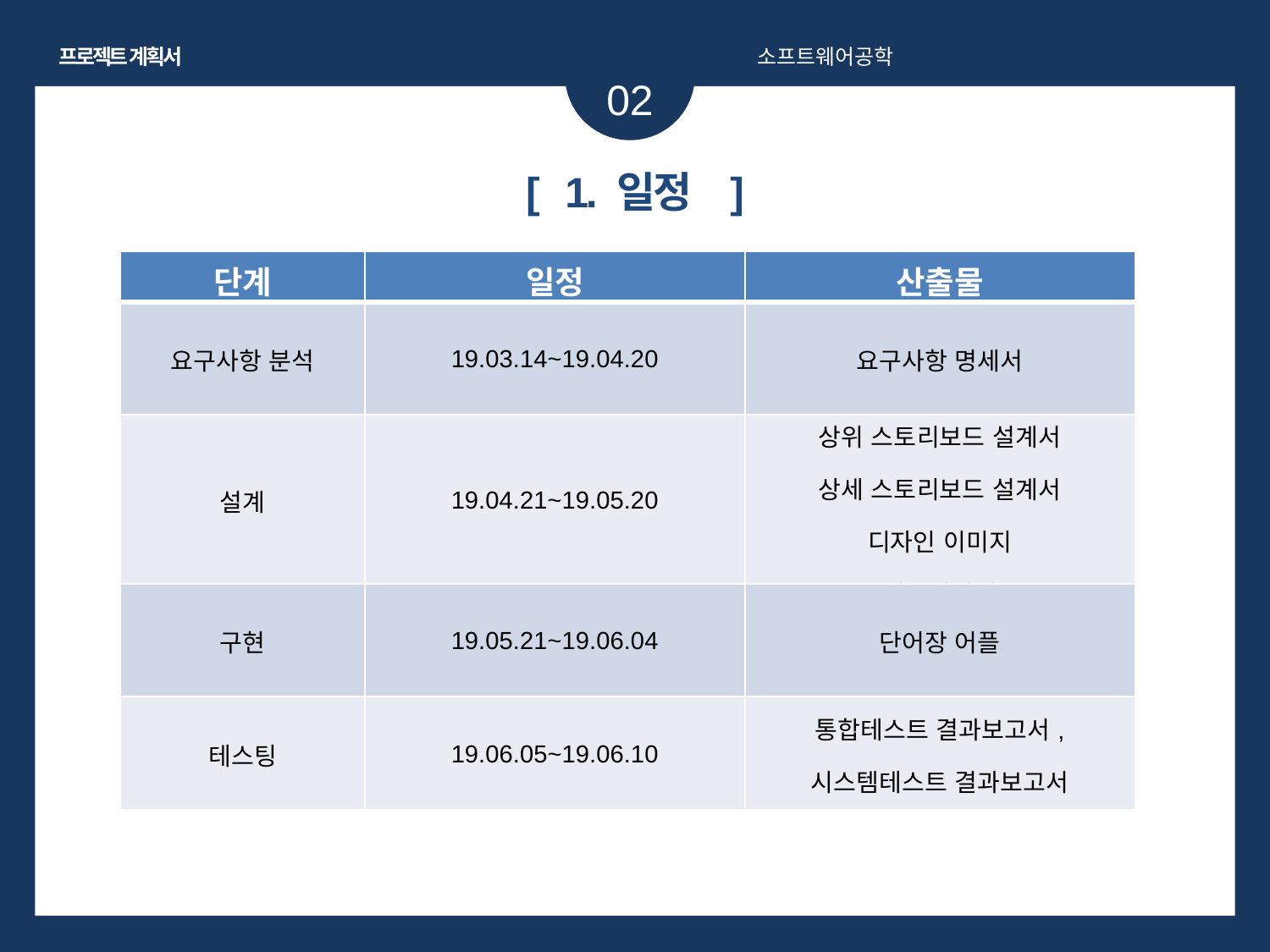

프로젝트 계획서
소프트웨어공학
02

[   1. 일정   ]
| 단계 | 일정 | 산출물 |
| --- | --- | --- |
| 요구사항 분석 | 19.03.14~19.04.20 | 요구사항 명세서 |
| 설계 | 19.04.21~19.05.20 | 상위 스토리보드 설계서 상세 스토리보드 설계서 디자인 이미지 검토결과서 |
| 구현 | 19.05.21~19.06.04 | 단어장 어플 |
| 테스팅 | 19.06.05~19.06.10 | 통합테스트 결과보고서, 시스템테스트 결과보고서 |